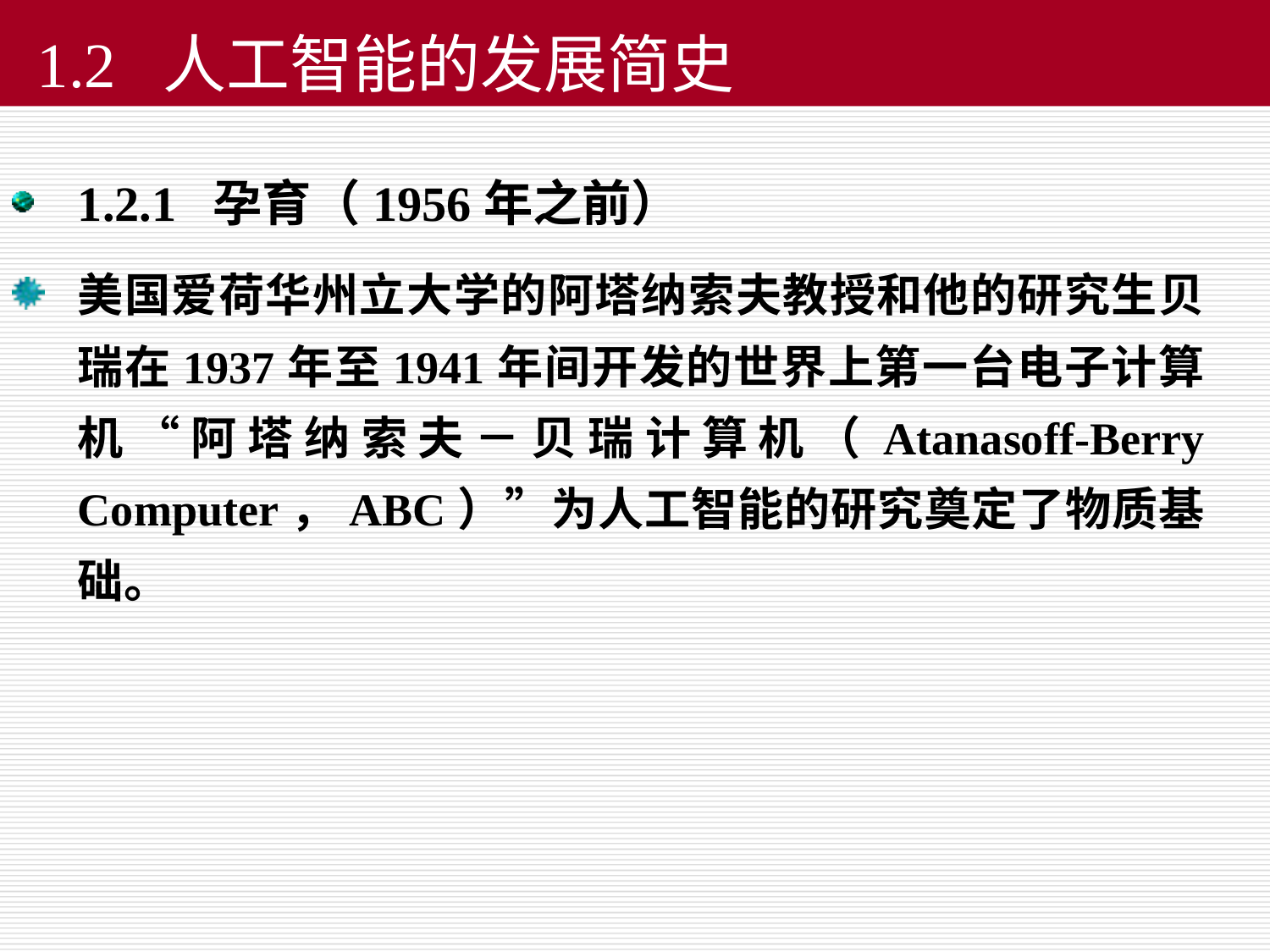

1.2  人工智能的发展简史
1.2.1  孕育（1956年之前）
美国爱荷华州立大学的阿塔纳索夫教授和他的研究生贝瑞在1937年至1941年间开发的世界上第一台电子计算机“阿塔纳索夫－贝瑞计算机（Atanasoff-Berry Computer，ABC）”为人工智能的研究奠定了物质基础。
34